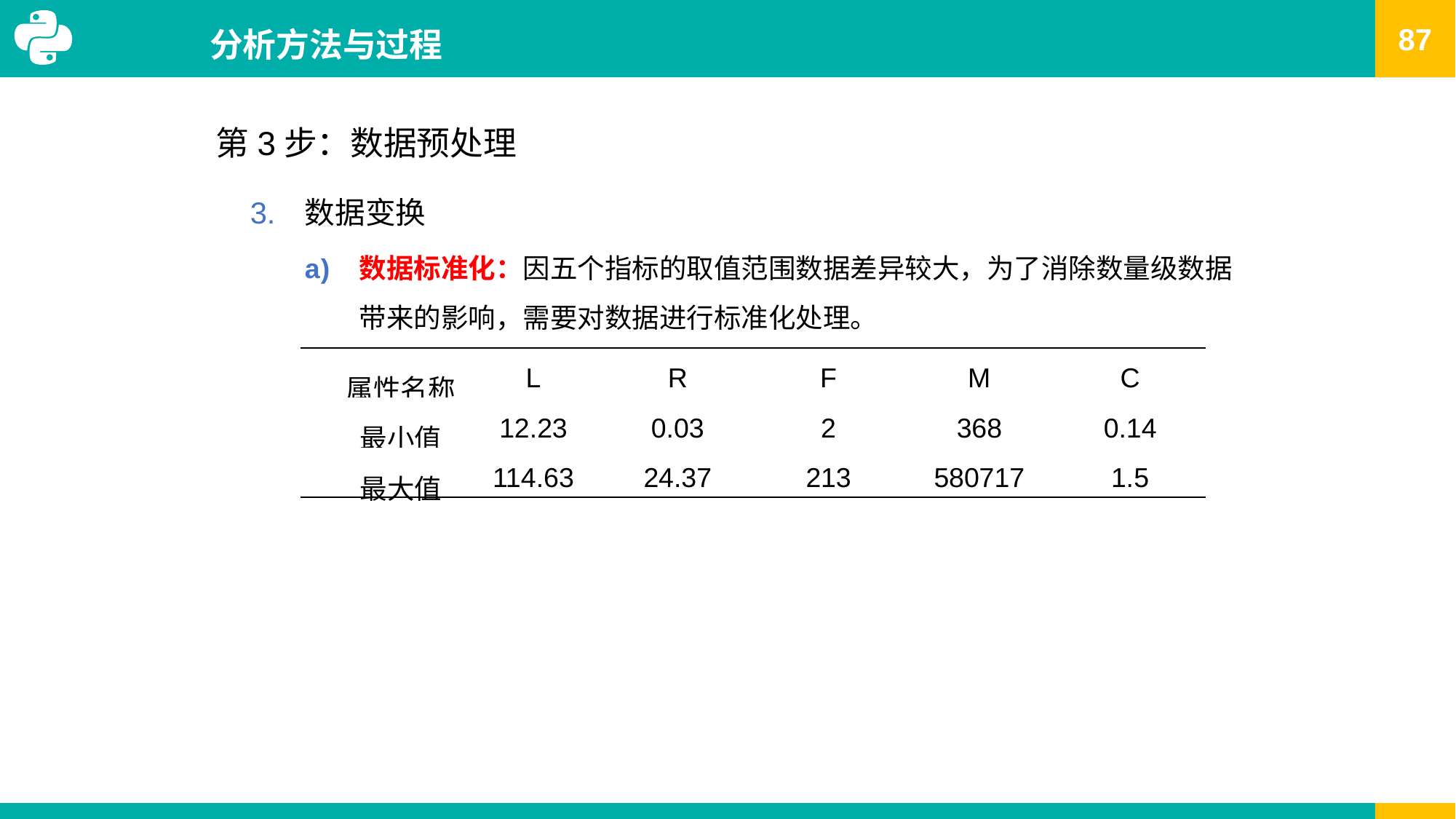

# 分析方法与过程

第3步：数据预处理
数据变换
数据标准化：因五个指标的取值范围数据差异较大，为了消除数量级数据带来的影响，需要对数据进行标准化处理。

| 属性名称 | L | R | F | M | C |
| --- | --- | --- | --- | --- | --- |
| 最小值 | 12.23 | 0.03 | 2 | 368 | 0.14 |
| 最大值 | 114.63 | 24.37 | 213 | 580717 | 1.5 |